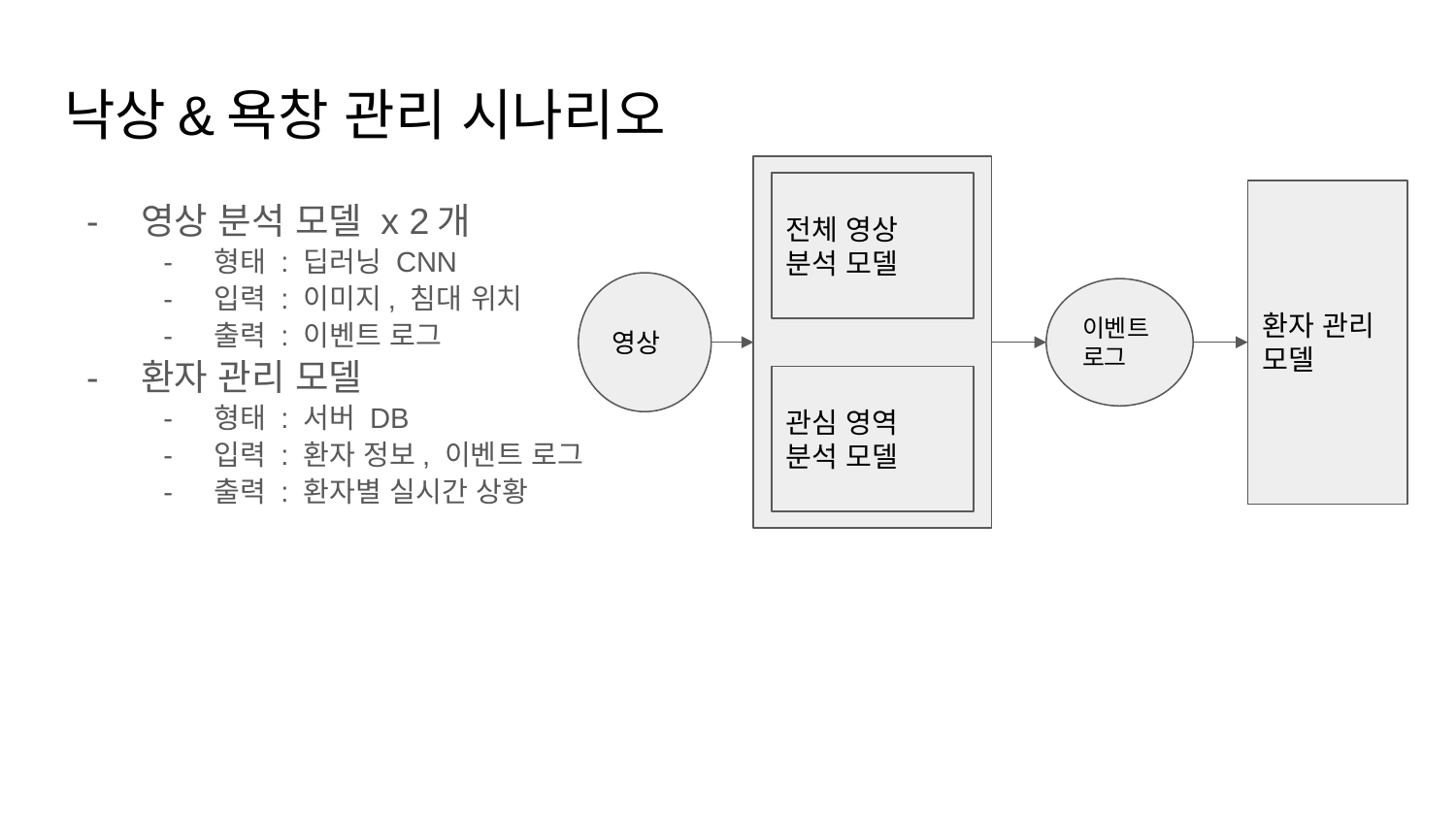

# 낙상&욕창 관리 시나리오

전체 영상 분석 모델
관심 영역 분석 모델
영상 분석 모델 x 2개
형태 : 딥러닝 CNN
입력 : 이미지, 침대 위치
출력 : 이벤트 로그
환자 관리 모델
형태 : 서버 DB
입력 : 환자 정보, 이벤트 로그
출력 : 환자별 실시간 상황
환자 관리 모델
영상
이벤트 로그